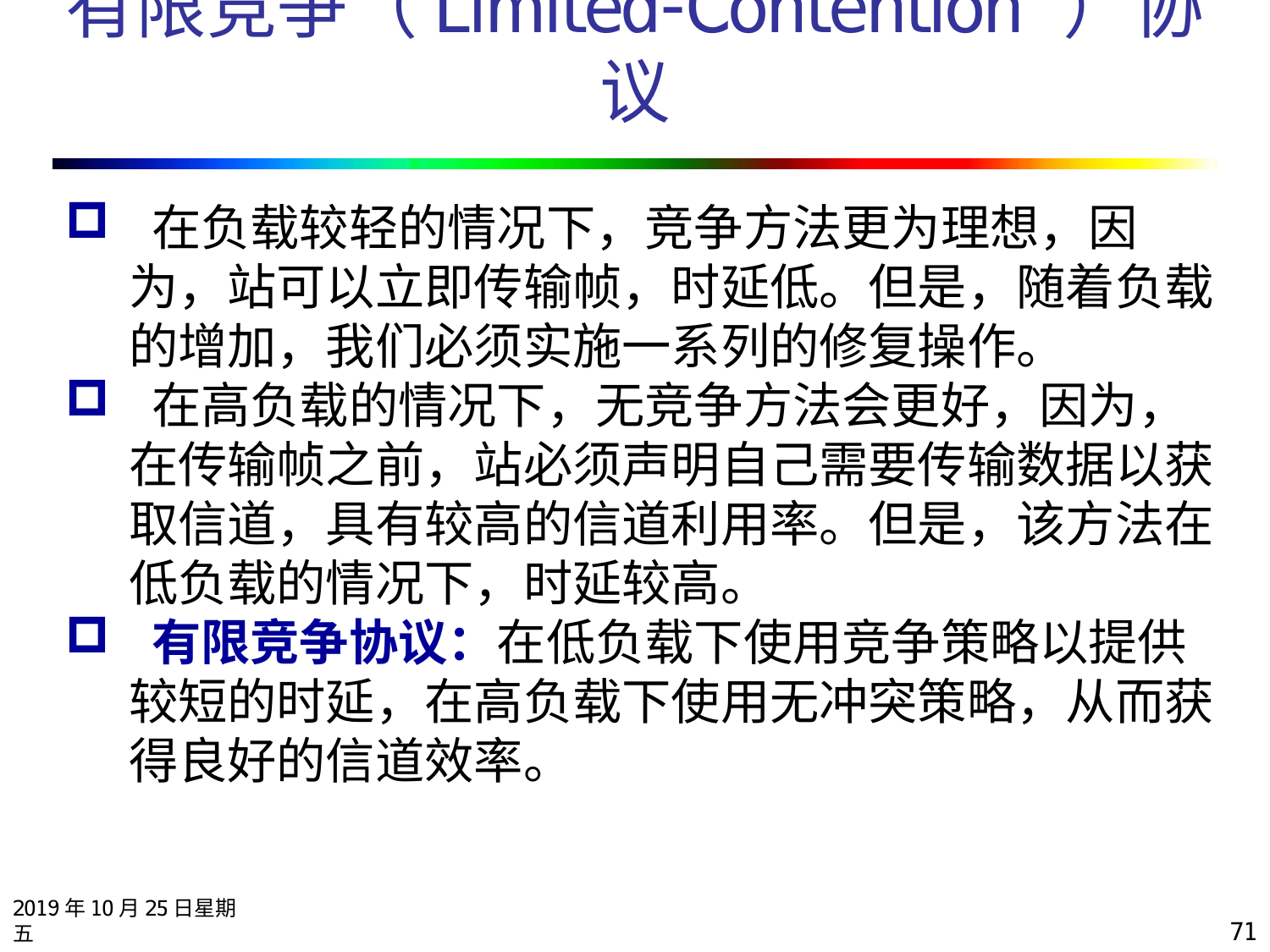

# 有限竞争（Limited-Contention ）协议
 在负载较轻的情况下，竞争方法更为理想，因为，站可以立即传输帧，时延低。但是，随着负载的增加，我们必须实施一系列的修复操作。
 在高负载的情况下，无竞争方法会更好，因为，在传输帧之前，站必须声明自己需要传输数据以获取信道，具有较高的信道利用率。但是，该方法在低负载的情况下，时延较高。
 有限竞争协议：在低负载下使用竞争策略以提供较短的时延，在高负载下使用无冲突策略，从而获得良好的信道效率。

2019年10月25日星期五
71